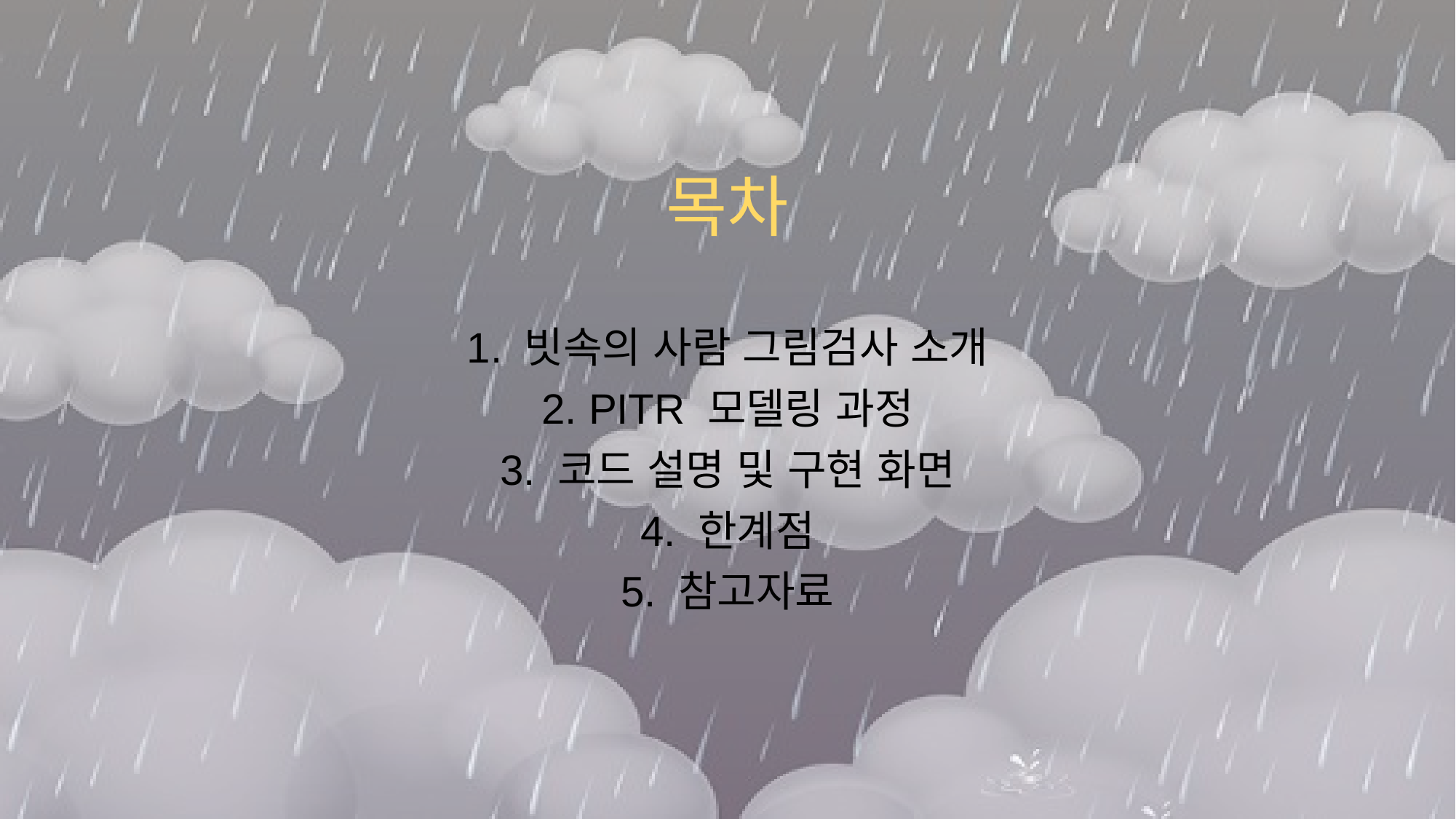

# 목차
1. 빗속의 사람 그림검사 소개
2. PITR 모델링 과정
3. 코드 설명 및 구현 화면
4. 한계점
5. 참고자료